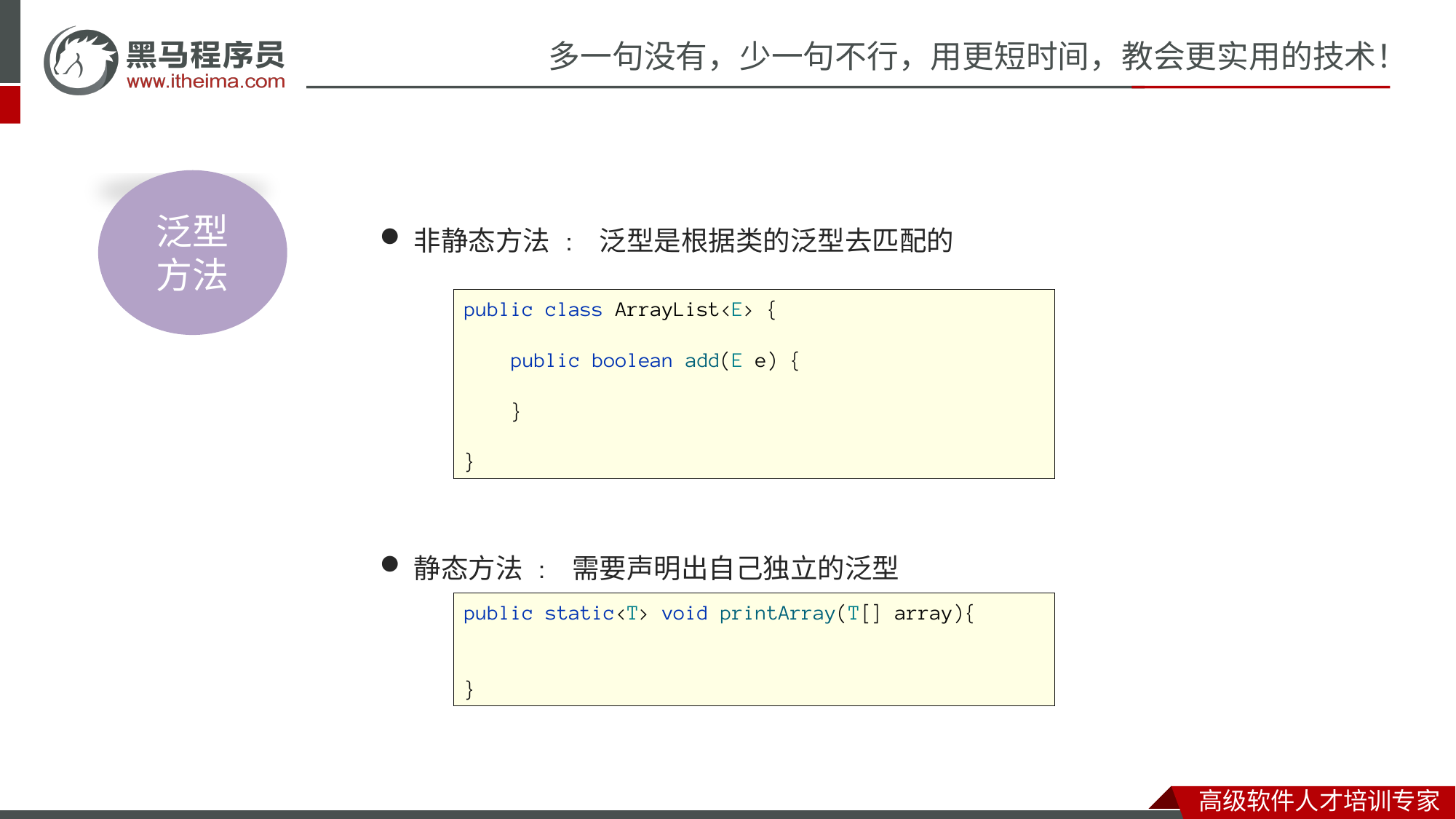

泛型
方法
非静态方法 : 泛型是根据类的泛型去匹配的

静态方法 : 需要声明出自己独立的泛型
public class ArrayList<E> {

    public boolean add(E e) {
    }
}
public static<T> void printArray(T[] array){
}